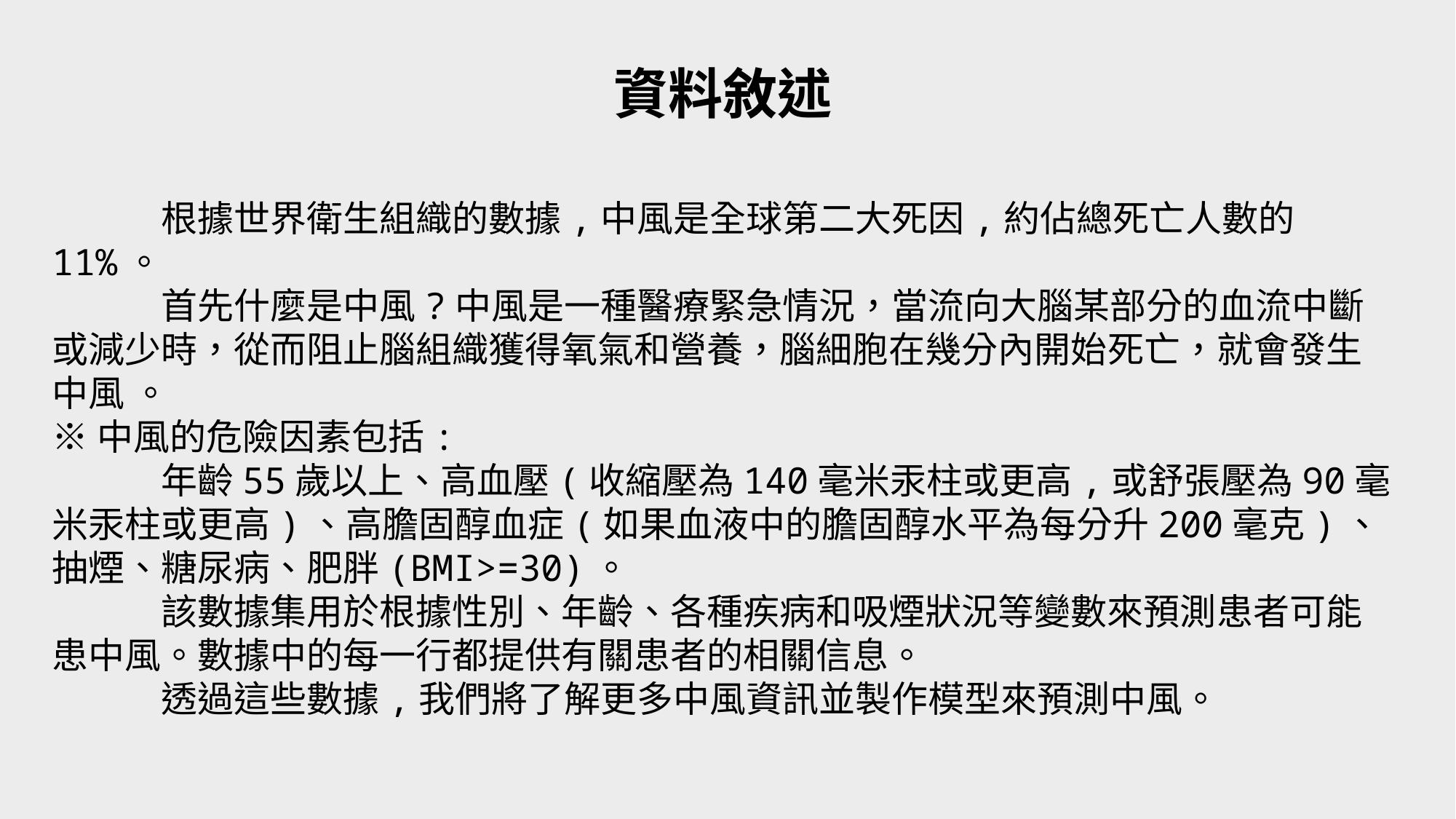

# 資料敘述
	根據世界衛生組織的數據,中風是全球第二大死因,約佔總死亡人數的11%。
	首先什麼是中風?中風是一種醫療緊急情況，當流向大腦某部分的血流中斷或減少時，從而阻止腦組織獲得氧氣和營養，腦細胞在幾分內開始死亡，就會發生中風 。
※中風的危險因素包括:
	年齡55歲以上、高血壓(收縮壓為140毫米汞柱或更高,或舒張壓為90毫米汞柱或更高)、高膽固醇血症(如果血液中的膽固醇水平為每分升200毫克)、抽煙、糖尿病、肥胖(BMI>=30)。
	該數據集用於根據性別、年齡、各種疾病和吸煙狀況等變數來預測患者可能患中風。數據中的每一行都提供有關患者的相關信息。
	透過這些數據,我們將了解更多中風資訊並製作模型來預測中風。